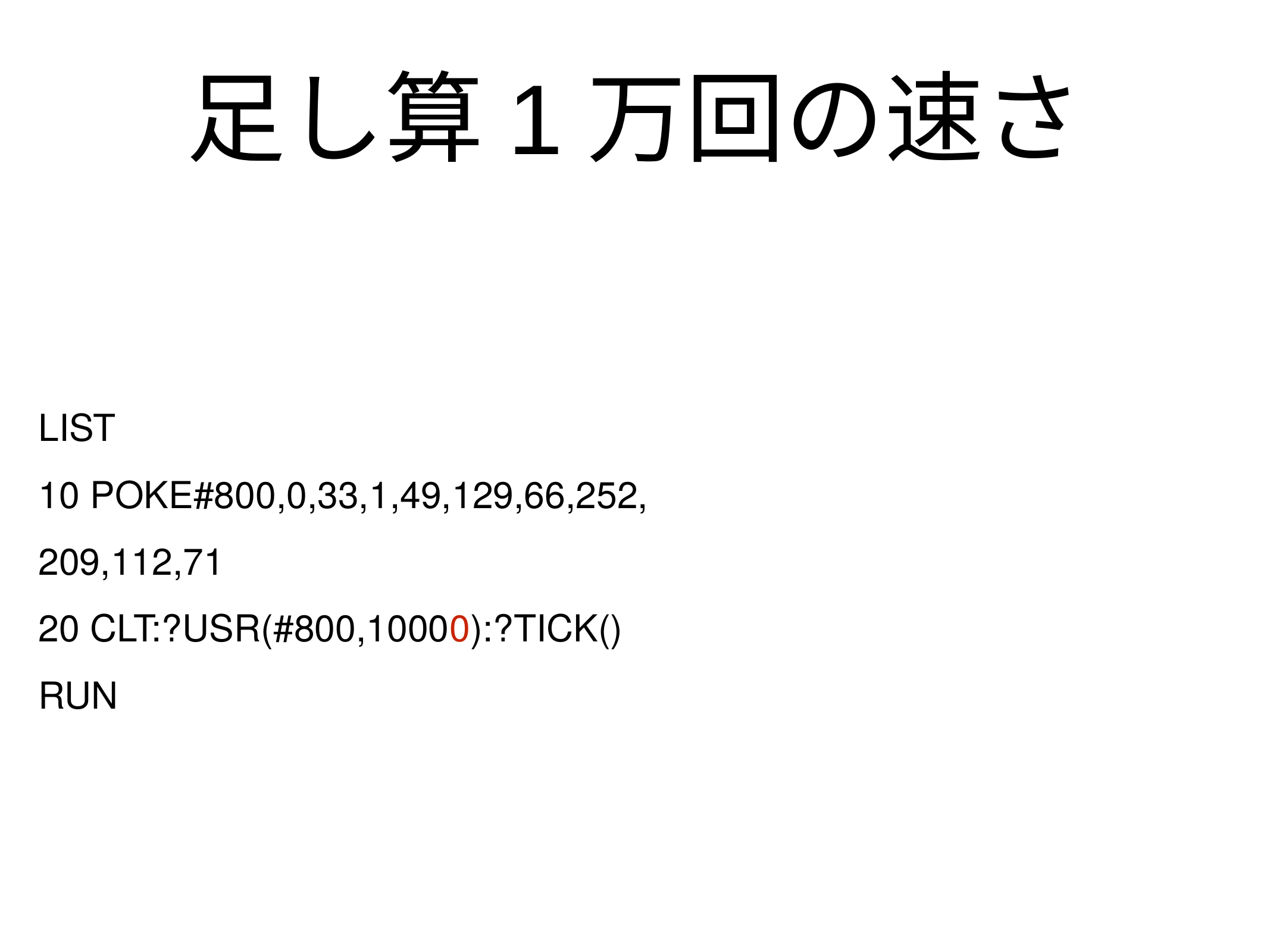

# 足し算1万回の速さ
LIST
10 POKE#800,0,33,1,49,129,66,252,
209,112,71
20 CLT:?USR(#800,10000):?TICK()
RUN